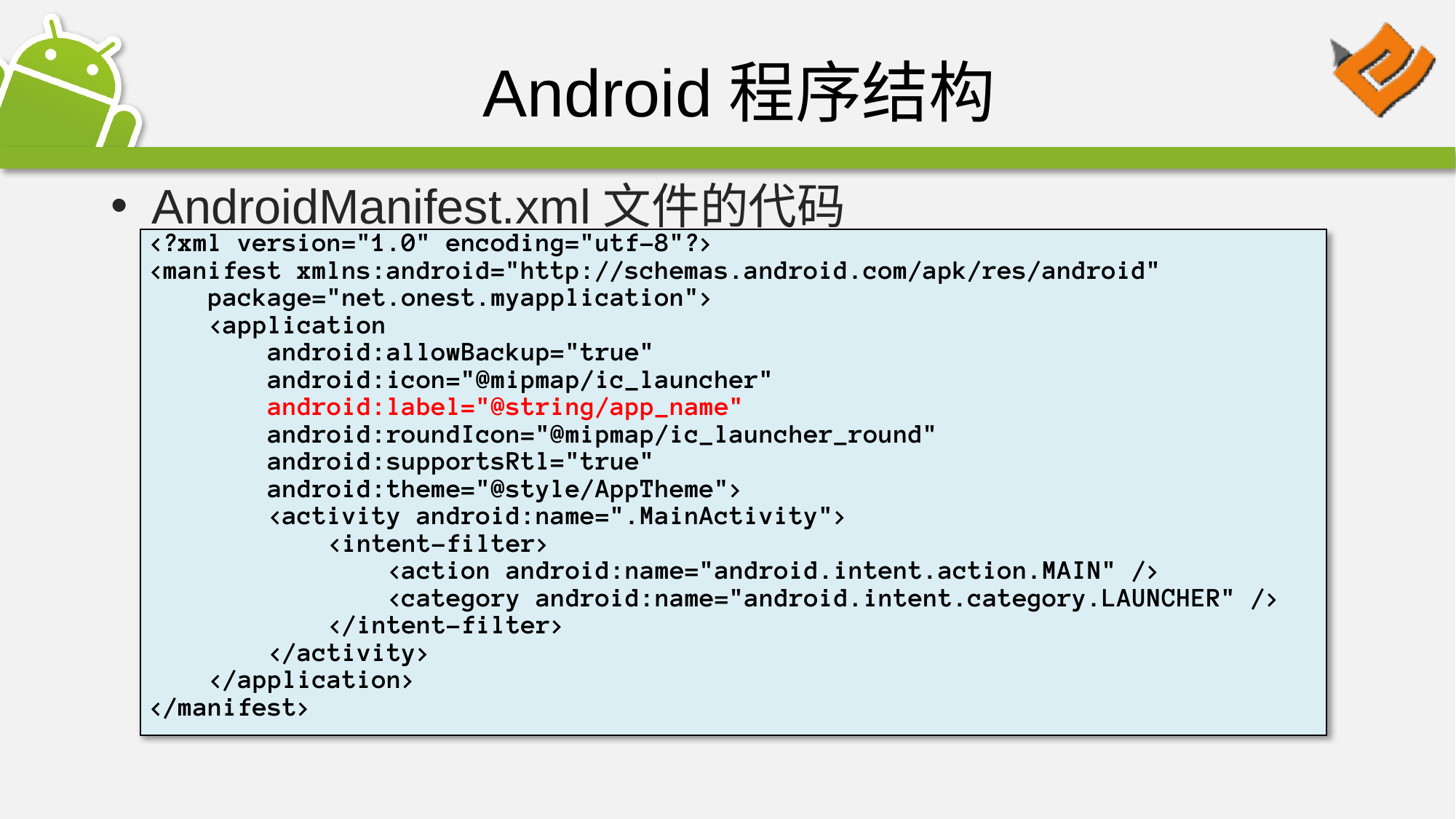

# Android程序结构
AndroidManifest.xml文件的代码
| <?xml version="1.0" encoding="utf-8"?> <manifest xmlns:android="http://schemas.android.com/apk/res/android" package="net.onest.myapplication"> <application android:allowBackup="true" android:icon="@mipmap/ic\_launcher" android:label="@string/app\_name" android:roundIcon="@mipmap/ic\_launcher\_round" android:supportsRtl="true" android:theme="@style/AppTheme"> <activity android:name=".MainActivity"> <intent-filter> <action android:name="android.intent.action.MAIN" /> <category android:name="android.intent.category.LAUNCHER" /> </intent-filter> </activity> </application> </manifest> |
| --- |